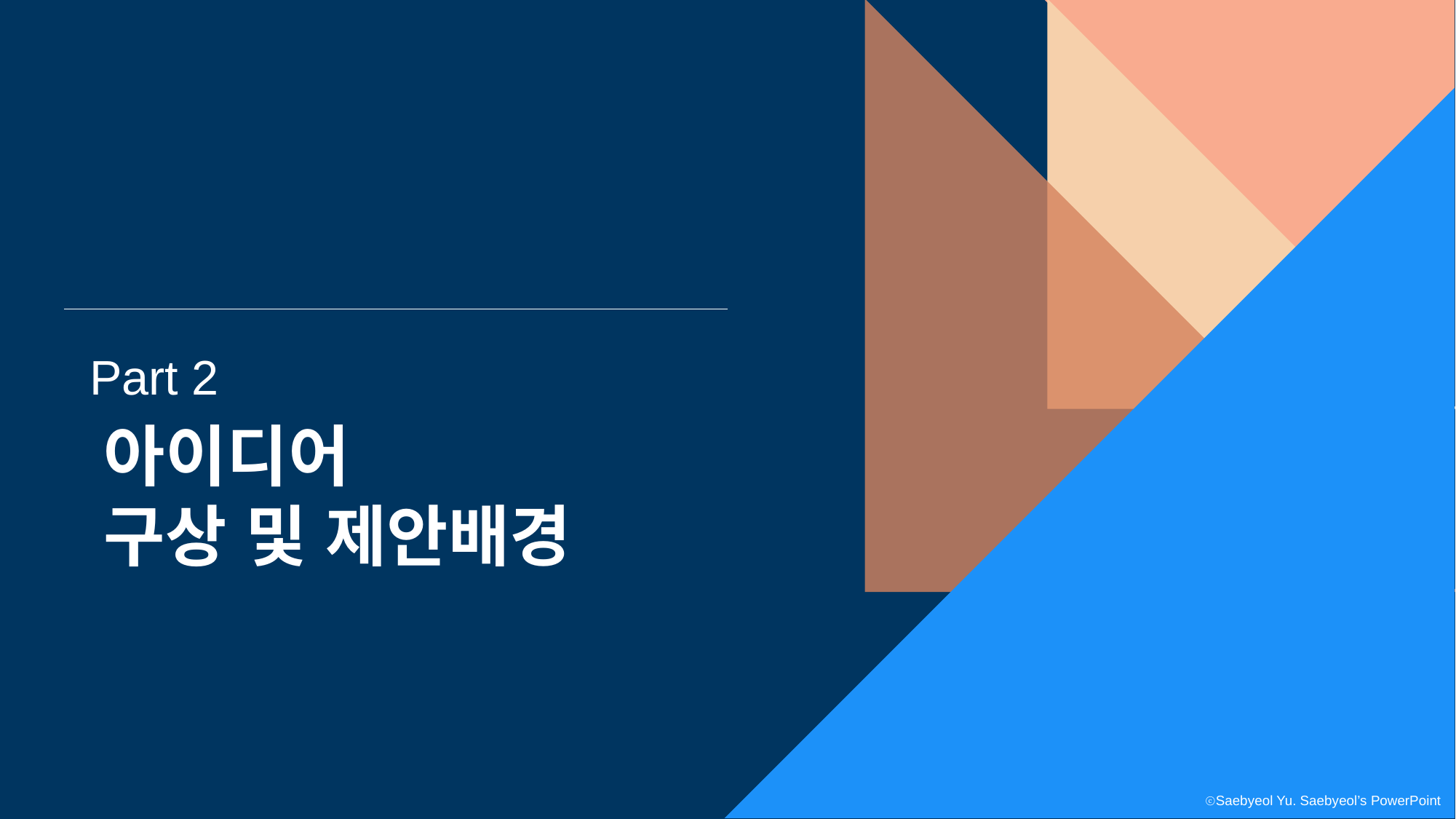

Part 2
아이디어
구상 및 제안배경
ⓒSaebyeol Yu. Saebyeol’s PowerPoint